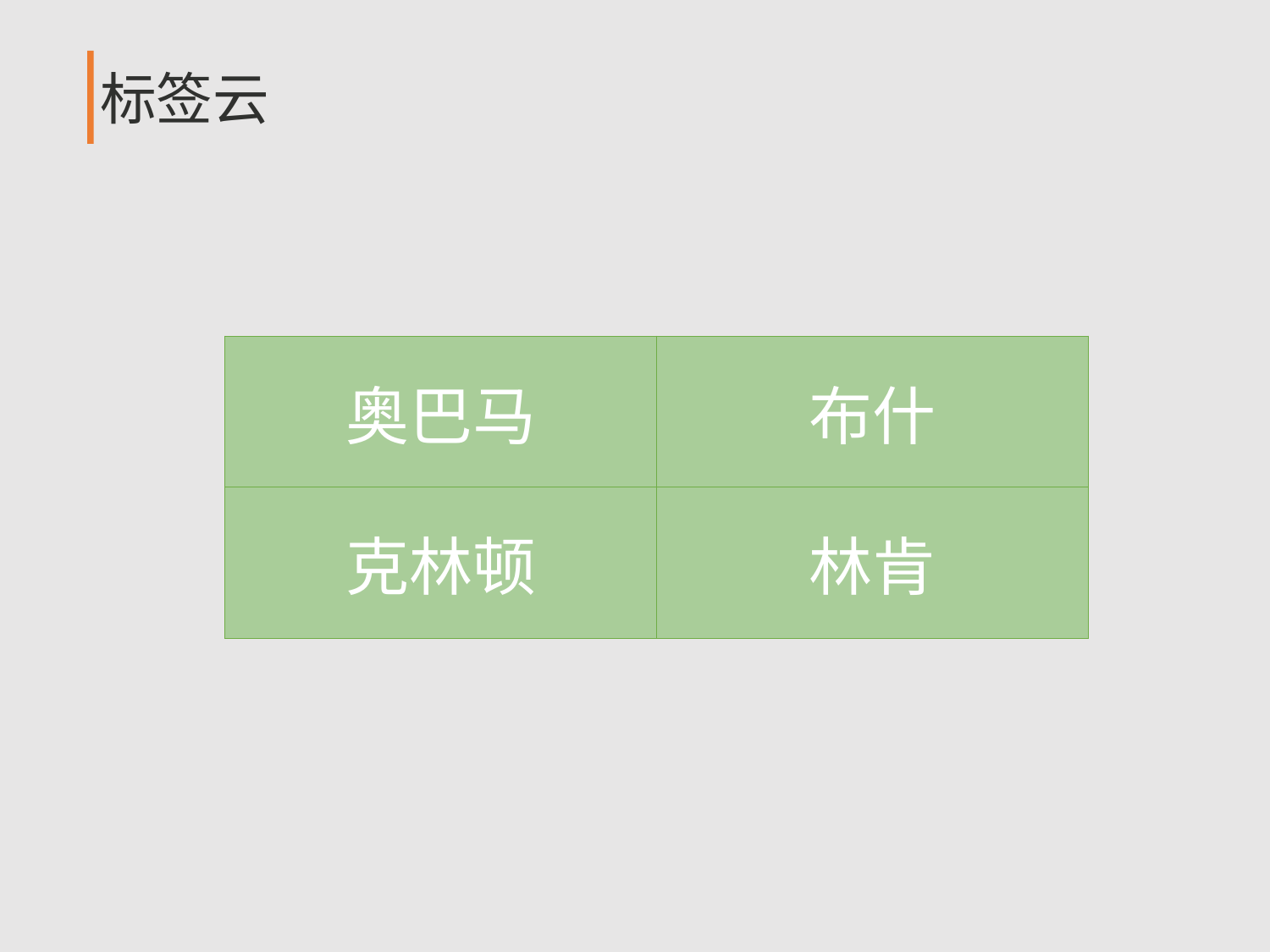

# 标签云
| 奥巴马 | 布什 |
| --- | --- |
| 克林顿 | 林肯 |